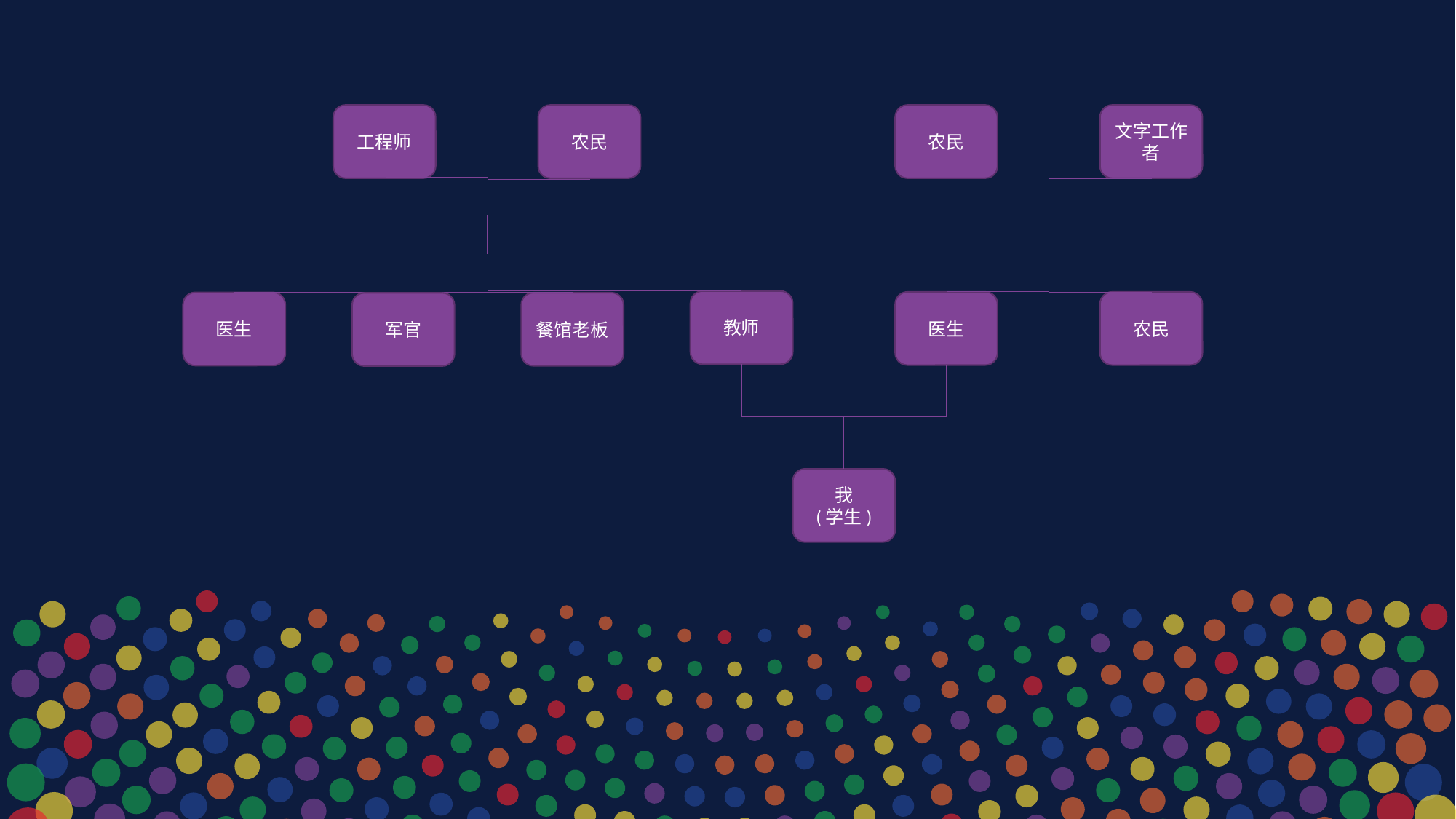

工程师
农民
教师
医生
餐馆老板
军官
农民
文字工作者
农民
医生
我
(学生)
1. Transition Slide
Build better presentations in less time